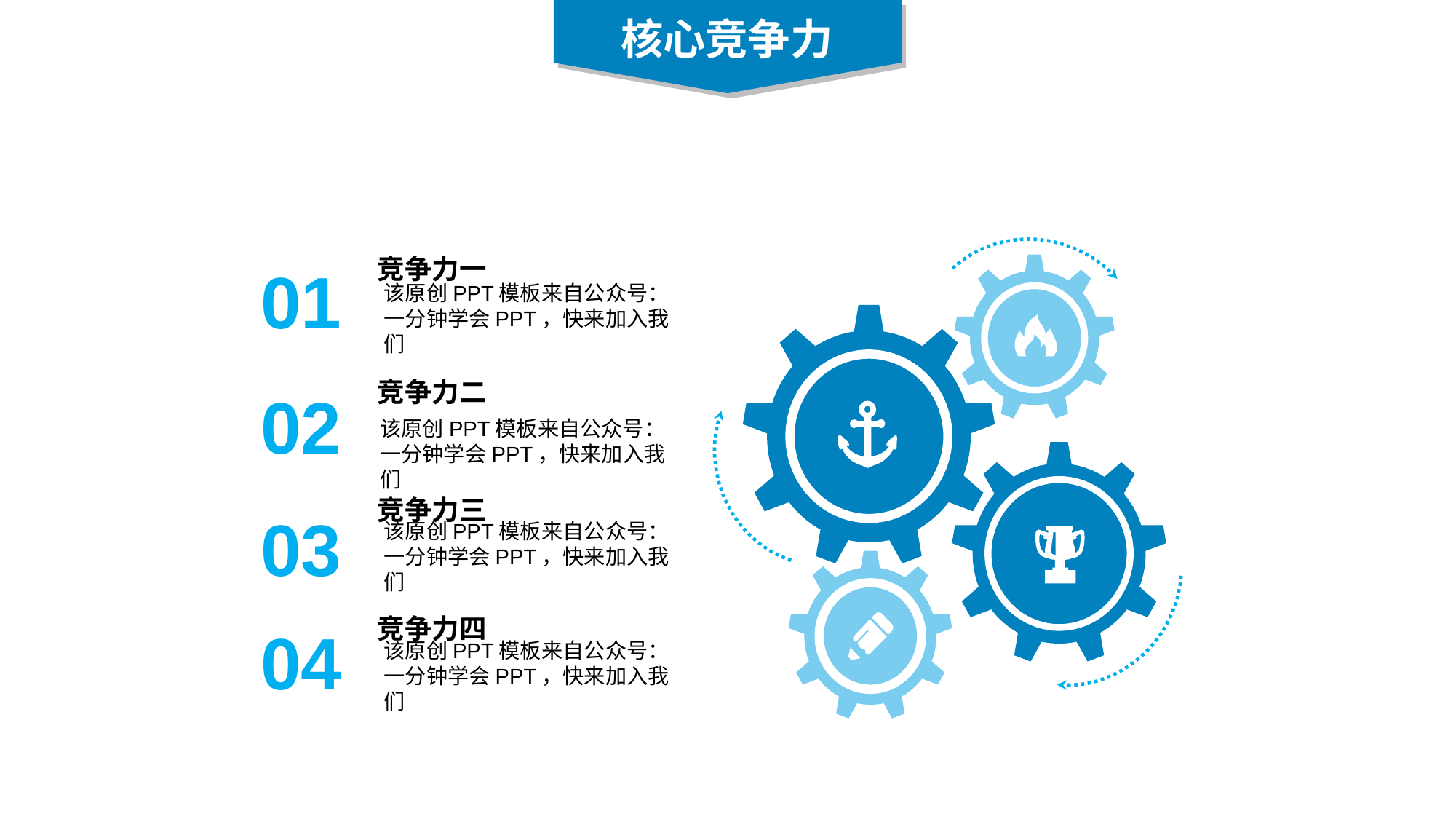

核心竞争力

竞争力一

01
该原创PPT模板来自公众号：一分钟学会PPT，快来加入我们

竞争力二
02

该原创PPT模板来自公众号：一分钟学会PPT，快来加入我们

竞争力三
03

该原创PPT模板来自公众号：一分钟学会PPT，快来加入我们

竞争力四

04
该原创PPT模板来自公众号：一分钟学会PPT，快来加入我们